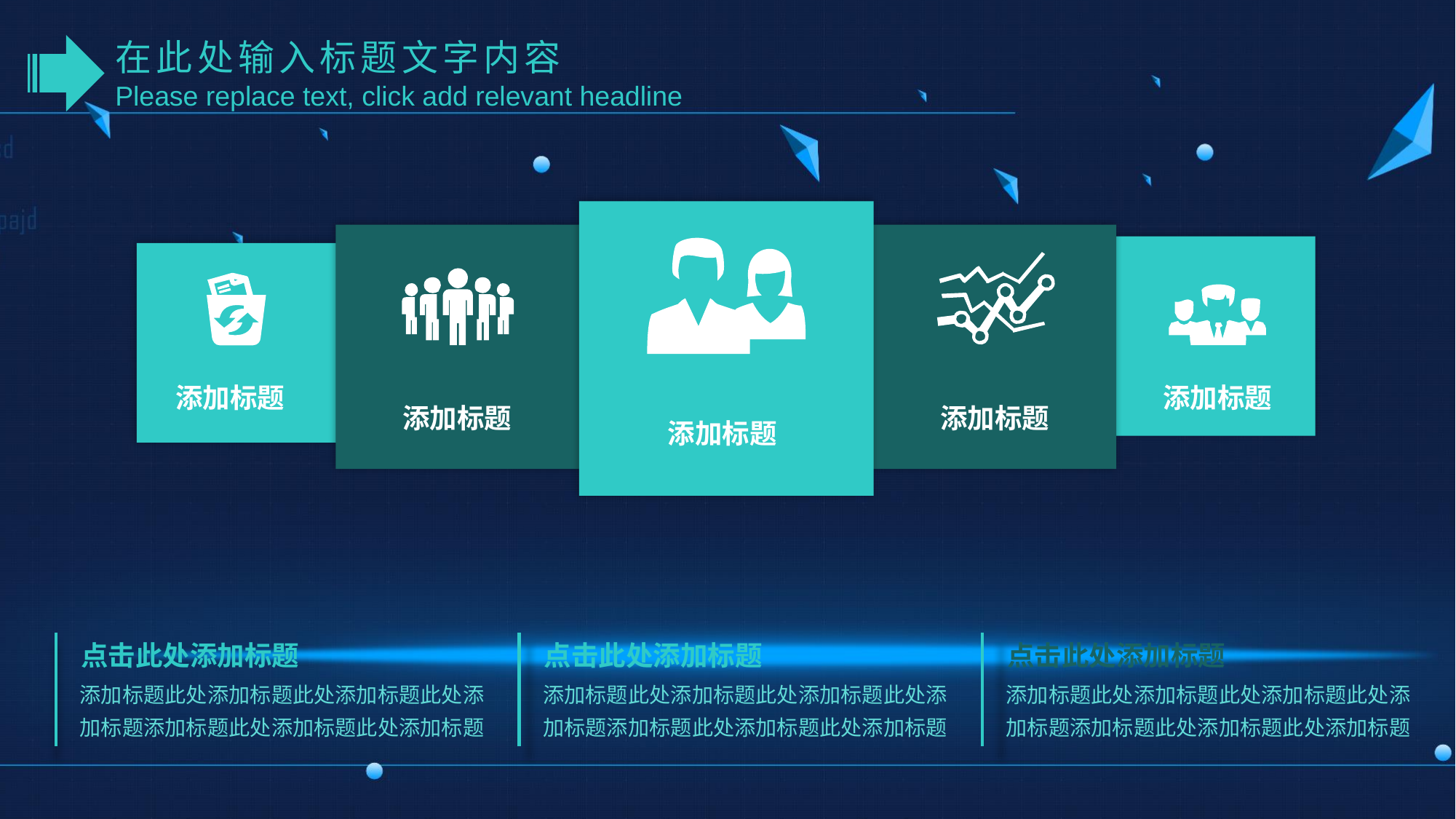

添加标题

添加标题

添加标题

添加标题

添加标题
点击此处添加标题
添加标题此处添加标题此处添加标题此处添加标题添加标题此处添加标题此处添加标题
点击此处添加标题
添加标题此处添加标题此处添加标题此处添加标题添加标题此处添加标题此处添加标题
点击此处添加标题
添加标题此处添加标题此处添加标题此处添加标题添加标题此处添加标题此处添加标题